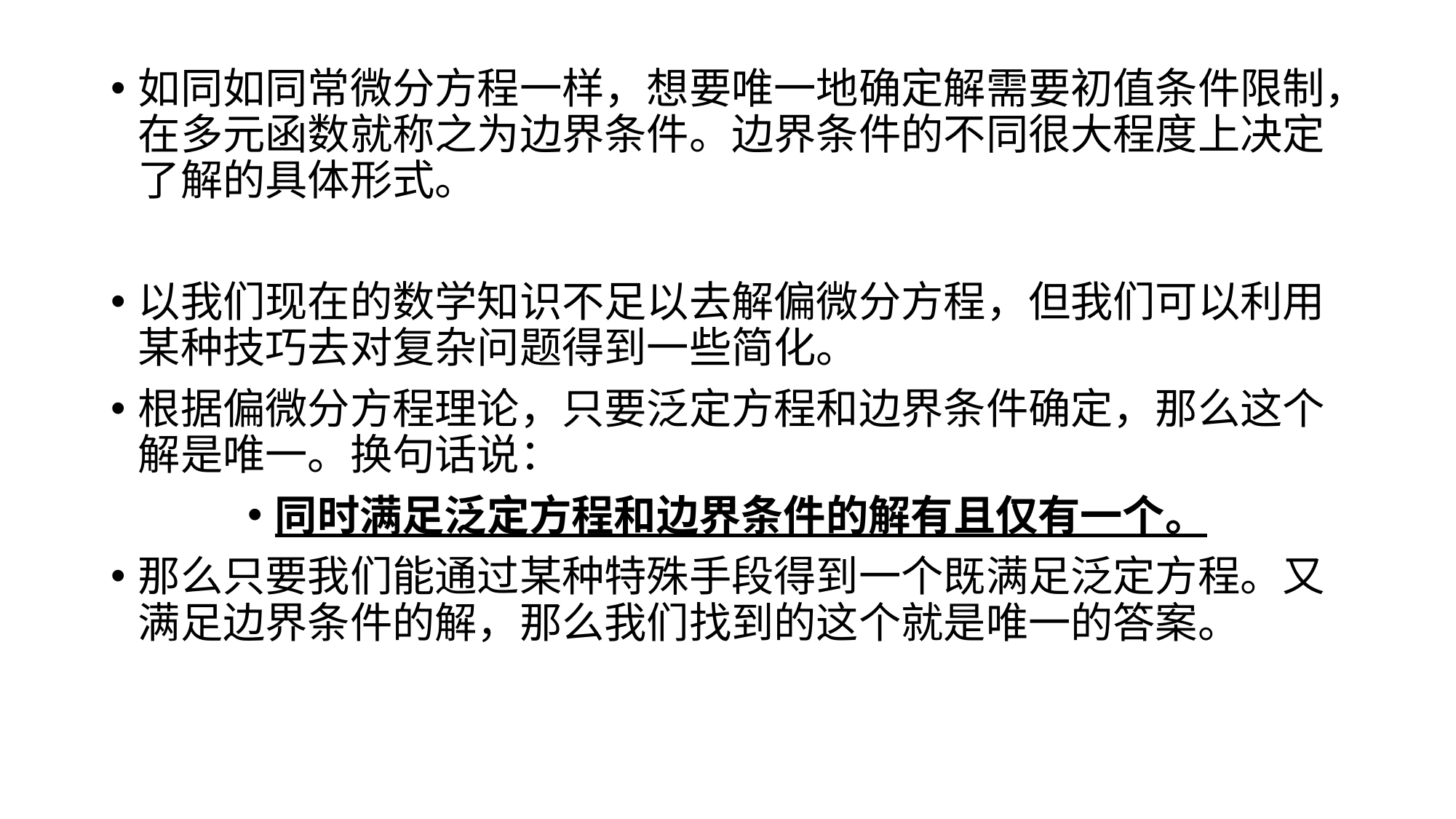

如同如同常微分方程一样，想要唯一地确定解需要初值条件限制，在多元函数就称之为边界条件。边界条件的不同很大程度上决定了解的具体形式。

以我们现在的数学知识不足以去解偏微分方程，但我们可以利用某种技巧去对复杂问题得到一些简化。
根据偏微分方程理论，只要泛定方程和边界条件确定，那么这个解是唯一。换句话说：
同时满足泛定方程和边界条件的解有且仅有一个。
那么只要我们能通过某种特殊手段得到一个既满足泛定方程。又满足边界条件的解，那么我们找到的这个就是唯一的答案。